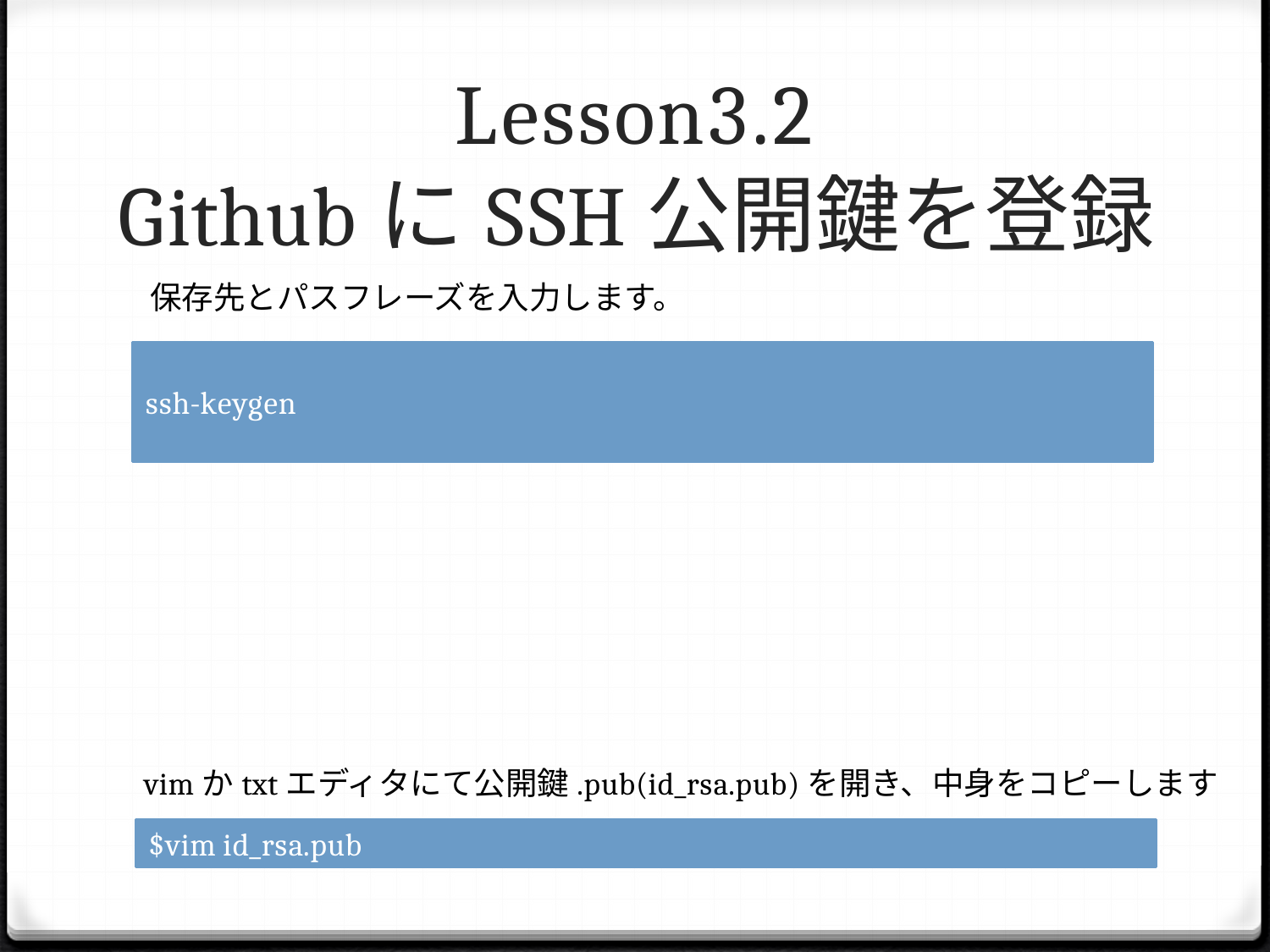

# Lesson3.2 GithubにSSH公開鍵を登録
保存先とパスフレーズを入力します。
ssh-keygen
vimかtxtエディタにて公開鍵.pub(id_rsa.pub)を開き、中身をコピーします
$vim id_rsa.pub